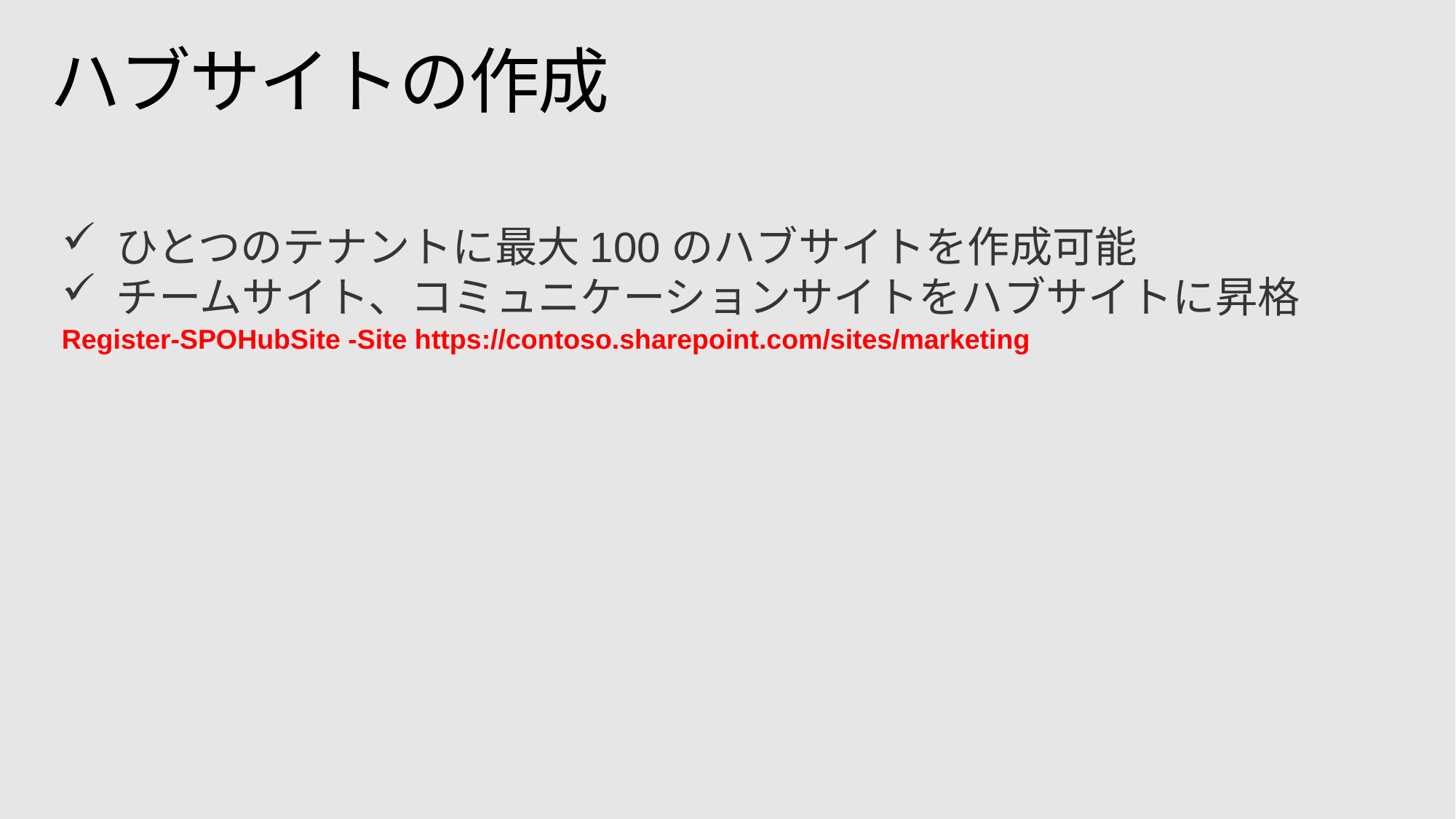

# ハブサイトの作成
ひとつのテナントに最大100のハブサイトを作成可能
チームサイト、コミュニケーションサイトをハブサイトに昇格
Register-SPOHubSite -Site https://contoso.sharepoint.com/sites/marketing